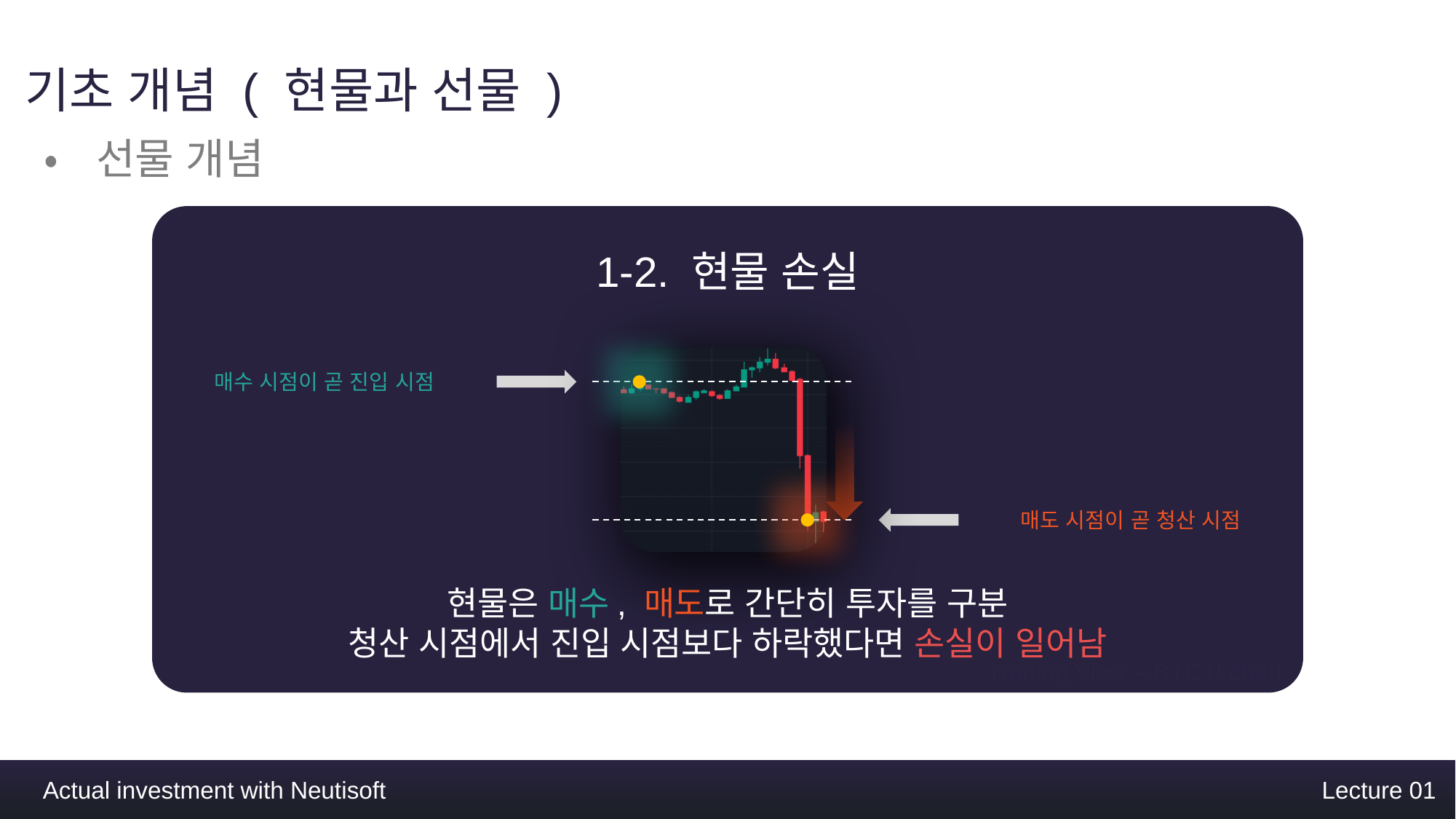

기초 개념 ( 현물과 선물 )
•선물 개념

1-2. 현물 손실

매수 시점이 곧 진입 시점
매도 시점이 곧 청산 시점
현물은 매수, 매도로 간단히 투자를 구분
청산 시점에서 진입 시점보다 하락했다면 손실이 일어남
Trading View – BTC1! chart

Actual investment with Neutisoft
Lecture 01